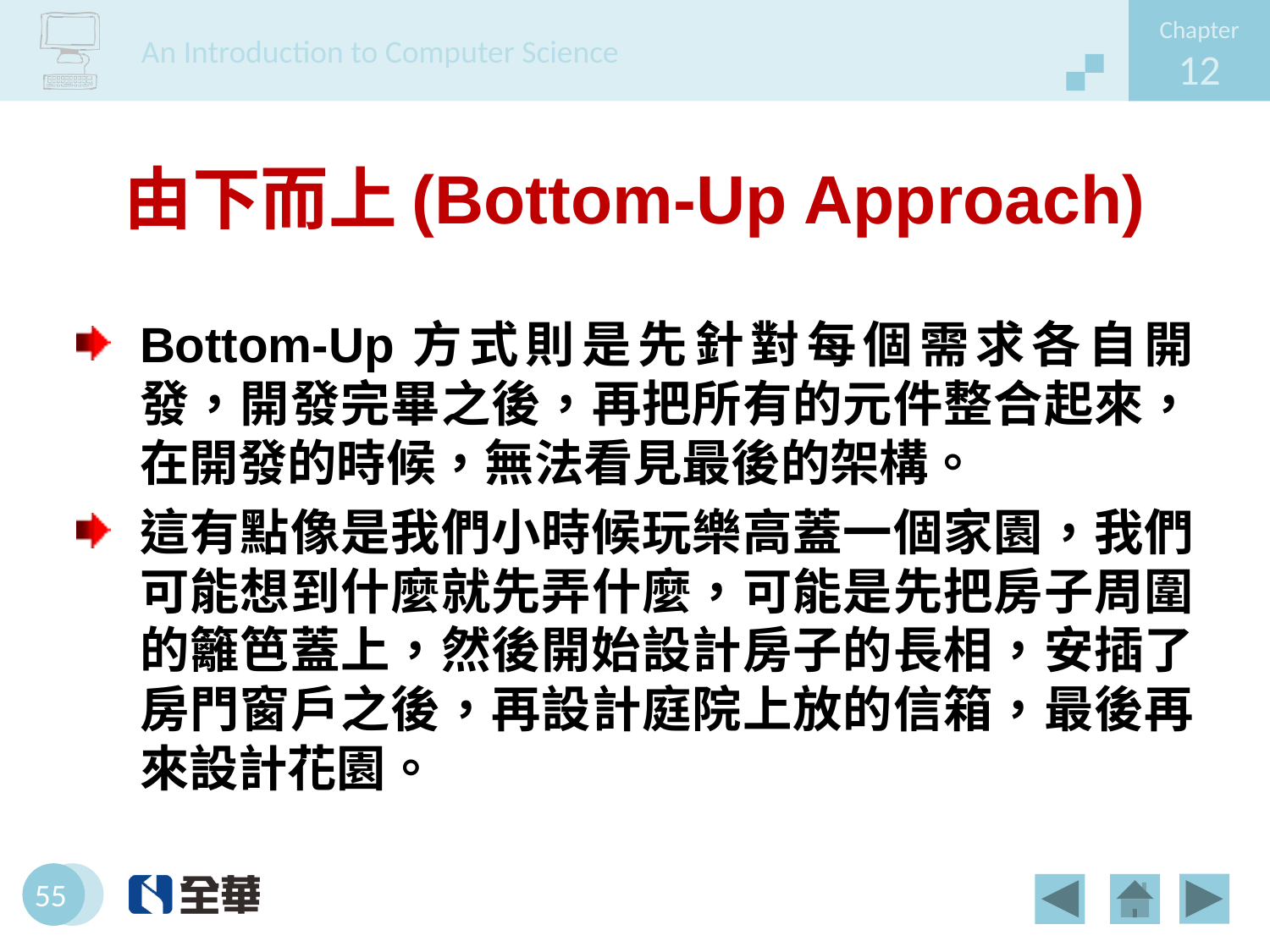

# 由下而上(Bottom-Up Approach)
Bottom-Up方式則是先針對每個需求各自開發，開發完畢之後，再把所有的元件整合起來，在開發的時候，無法看見最後的架構。
這有點像是我們小時候玩樂高蓋一個家園，我們可能想到什麼就先弄什麼，可能是先把房子周圍的籬笆蓋上，然後開始設計房子的長相，安插了房門窗戶之後，再設計庭院上放的信箱，最後再來設計花園。